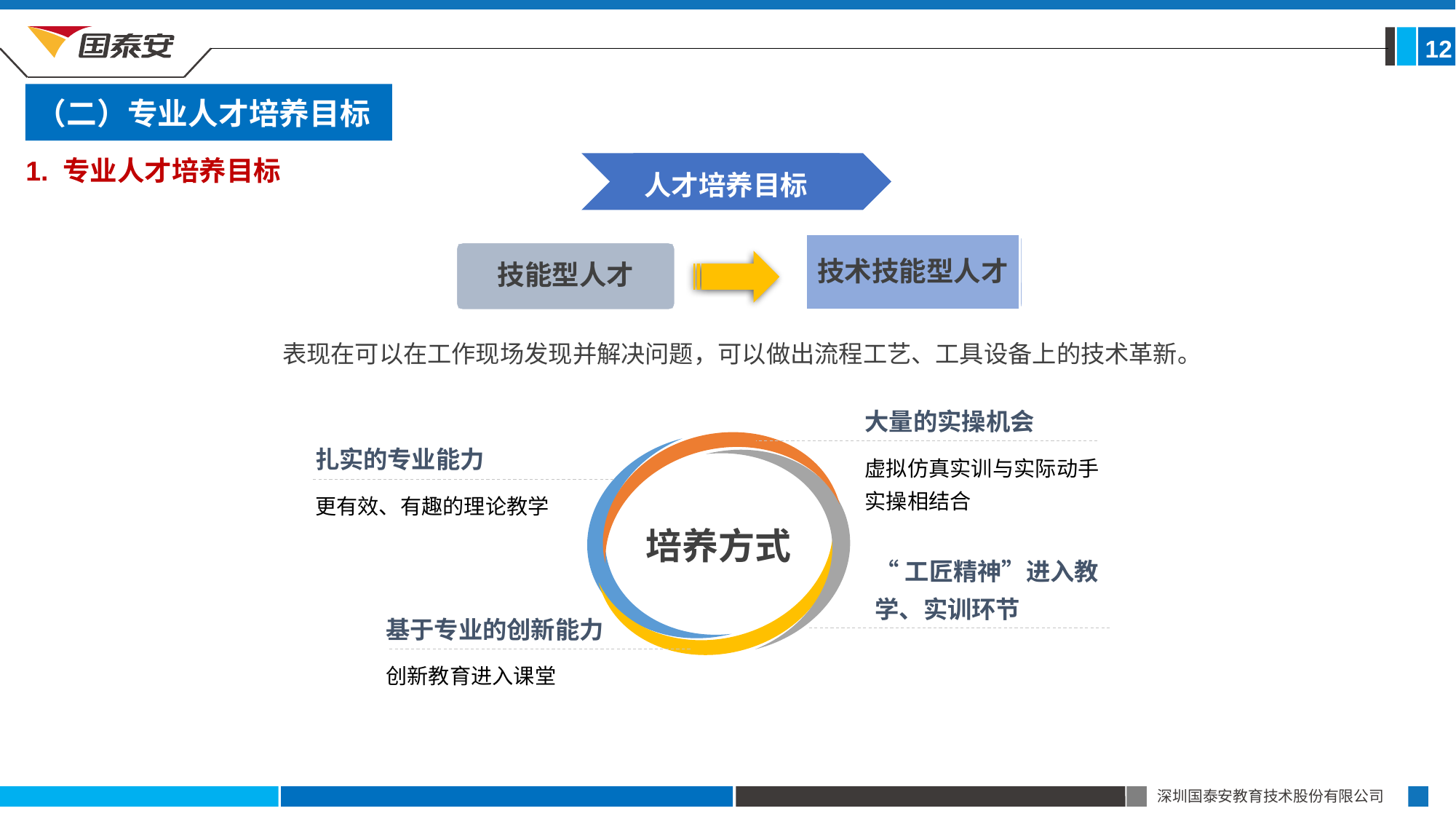

12
（二）专业人才培养目标
1. 专业人才培养目标

人才培养目标

技术技能型人才

技能型人才

表现在可以在工作现场发现并解决问题，可以做出流程工艺、工具设备上的技术革新。

大量的实操机会
扎实的专业能力

虚拟仿真实训与实际动手实操相结合

培养方式
更有效、有趣的理论教学

“工匠精神”进入教学、实训环节
基于专业的创新能力
创新教育进入课堂